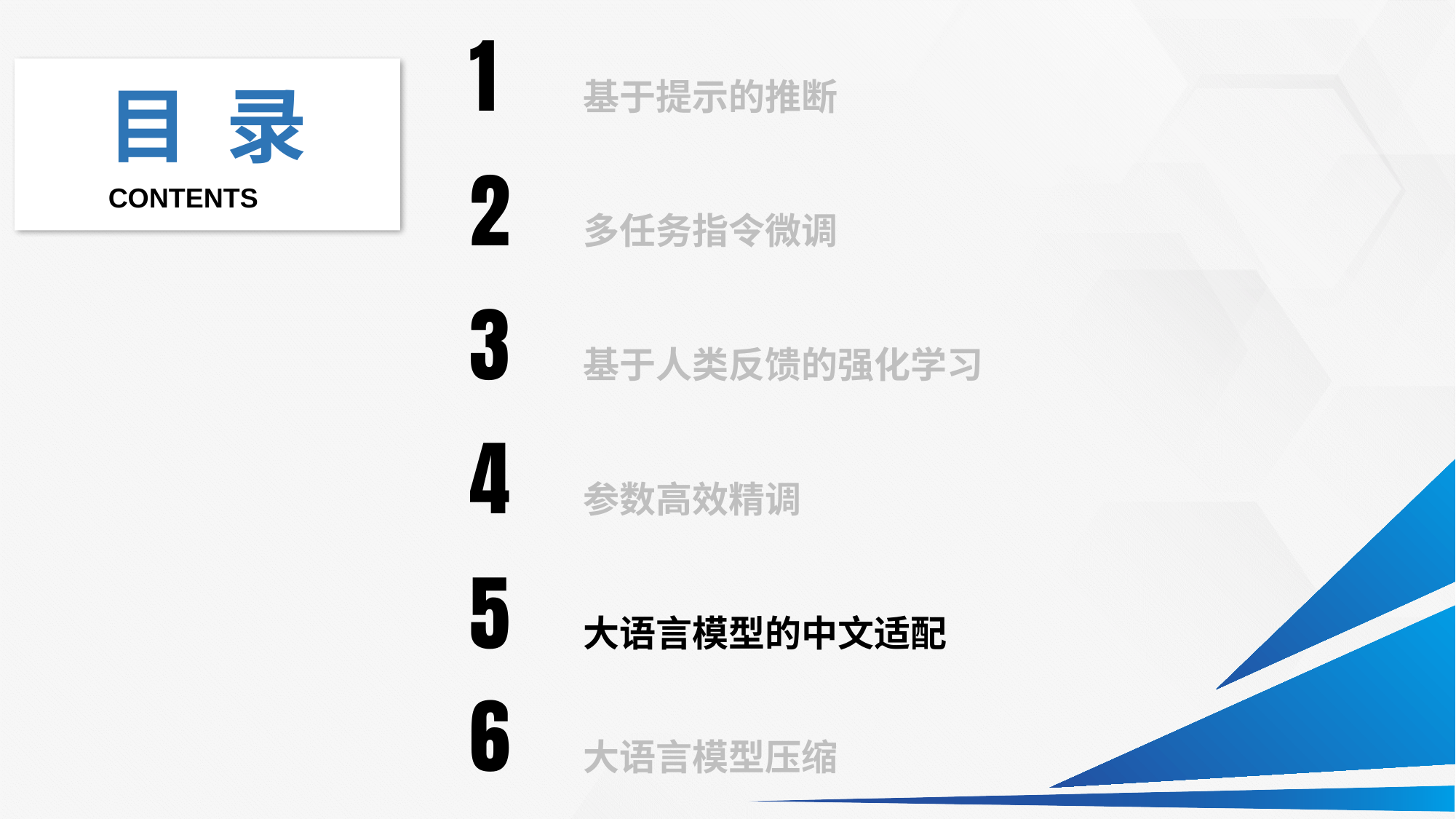

1
基于提示的推断
2
多任务指令微调
3
基于人类反馈的强化学习
4
参数高效精调
5
大语言模型的中文适配
6
大语言模型压缩